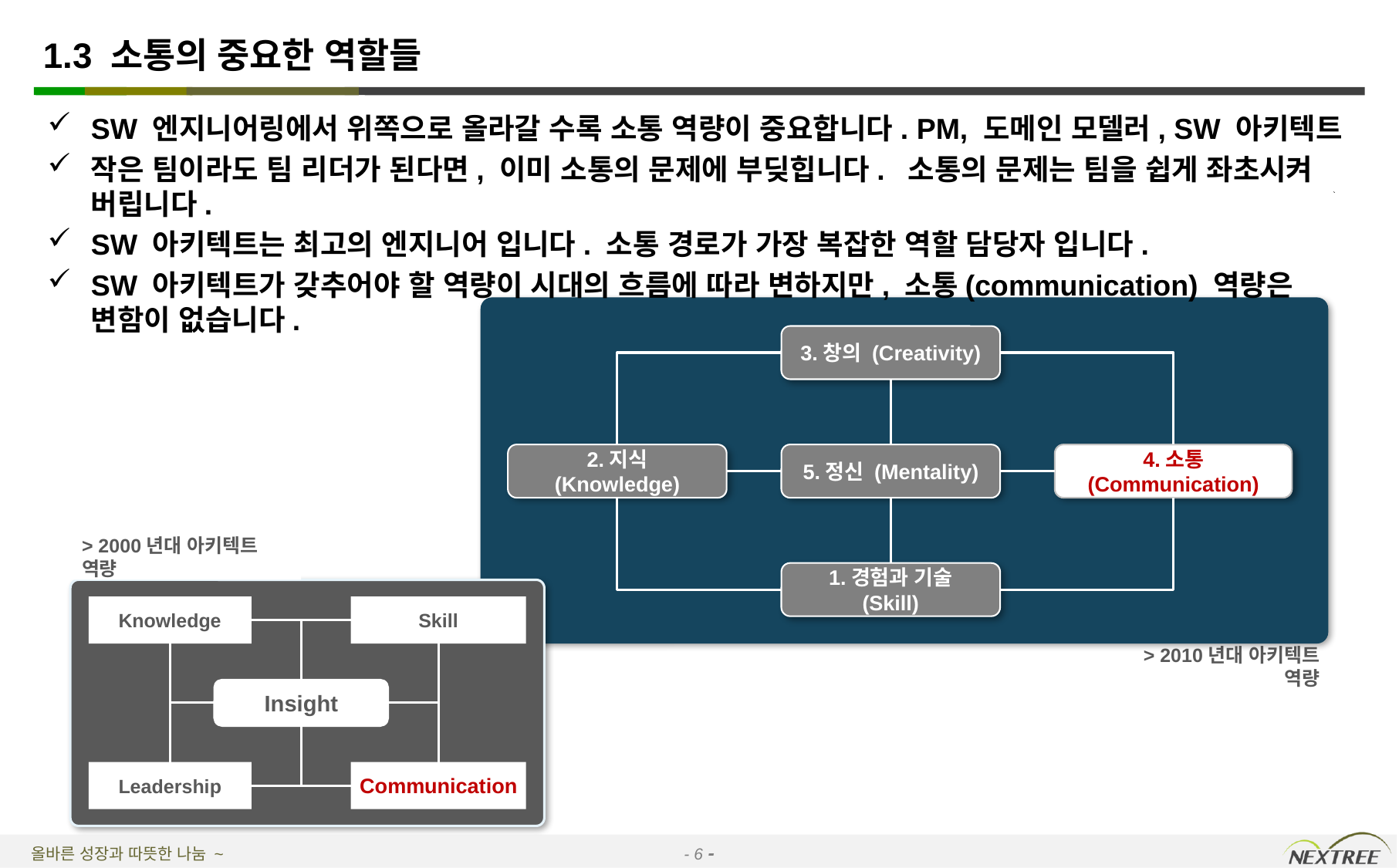

# 1.3 소통의 중요한 역할들
SW 엔지니어링에서 위쪽으로 올라갈 수록 소통 역량이 중요합니다. PM, 도메인 모델러, SW 아키텍트
작은 팀이라도 팀 리더가 된다면, 이미 소통의 문제에 부딪힙니다.  소통의 문제는 팀을 쉽게 좌초시켜 버립니다.
SW 아키텍트는 최고의 엔지니어 입니다. 소통 경로가 가장 복잡한 역할 담당자 입니다.
SW 아키텍트가 갖추어야 할 역량이 시대의 흐름에 따라 변하지만, 소통(communication) 역량은 변함이 없습니다.

3.창의 (Creativity)
2.지식 (Knowledge)
5.정신 (Mentality)
4.소통 (Communication)
> 2000년대 아키텍트 역량
1.경험과 기술 (Skill)

Knowledge
Skill
> 2010년대 아키텍트 역량
Insight
Leadership
Communication